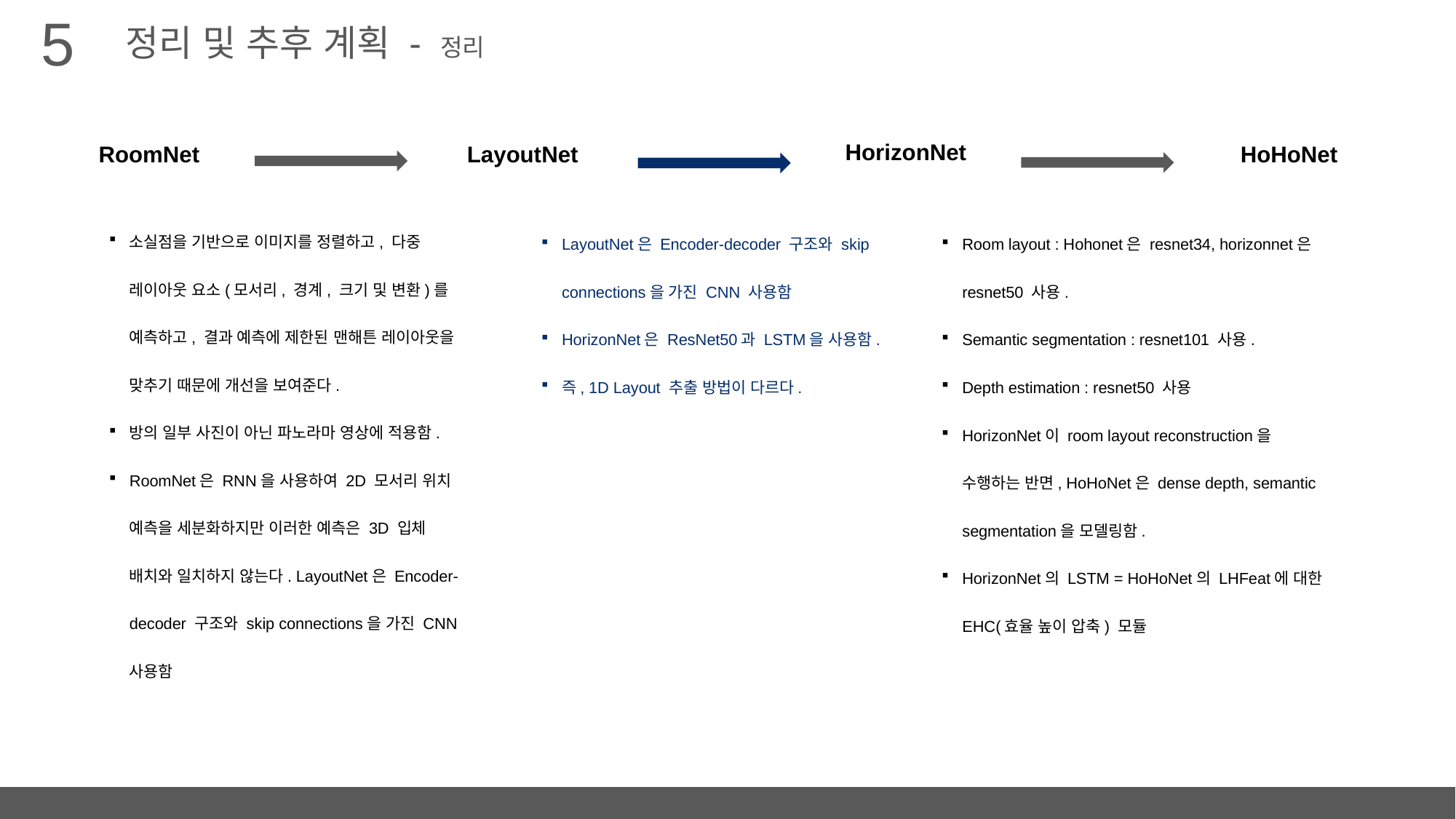

5
정리 및 추후 계획 - 정리
HorizonNet
RoomNet
LayoutNet
HoHoNet

소실점을 기반으로 이미지를 정렬하고, 다중 레이아웃 요소(모서리, 경계, 크기 및 변환)를 예측하고, 결과 예측에 제한된 맨해튼 레이아웃을 맞추기 때문에 개선을 보여준다.
방의 일부 사진이 아닌 파노라마 영상에 적용함.
RoomNet은 RNN을 사용하여 2D 모서리 위치 예측을 세분화하지만 이러한 예측은 3D 입체 배치와 일치하지 않는다. LayoutNet은 Encoder-decoder 구조와 skip connections을 가진 CNN 사용함
LayoutNet은 Encoder-decoder 구조와 skip connections을 가진 CNN 사용함
HorizonNet은 ResNet50과 LSTM을 사용함.
즉, 1D Layout 추출 방법이 다르다.
Room layout : Hohonet은 resnet34, horizonnet은 resnet50 사용.
Semantic segmentation : resnet101 사용.
Depth estimation : resnet50 사용
HorizonNet이 room layout reconstruction을 수행하는 반면, HoHoNet은 dense depth, semantic segmentation을 모델링함.
HorizonNet의 LSTM = HoHoNet의 LHFeat에 대한 EHC(효율 높이 압축) 모듈